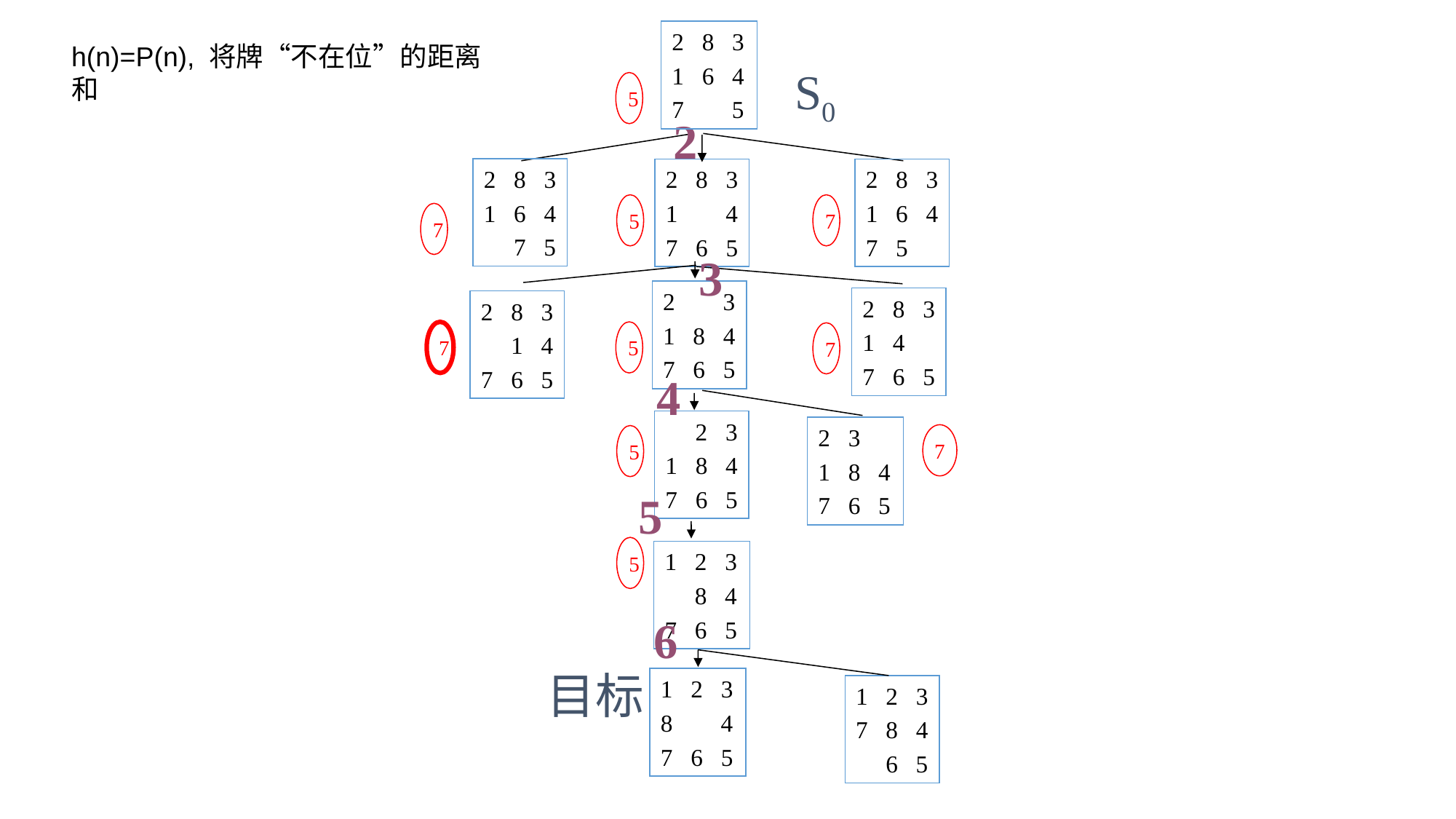

2   8   3
1   6   4
7        5
h(n)=P(n), 将牌“不在位”的距离和

S0
5
2

2   8   3
1   6   4
     7   5
2   8   3
1        4
7   6   5
2   8   3
1   6   4
7   5
5
7
7
3

2        3
1   8   4
7   6   5
2   8   3
1   4
7   6   5
2   8   3
     1   4
7   6   5
7
5
7
4

     2   3
1   8   4
7   6   5
2   3
1   8   4
7   6   5
7
5
5

5
1   2   3
     8   4
7   6   5
6

目标
1   2   3
8        4
7   6   5
1   2   3
7   8   4
     6   5